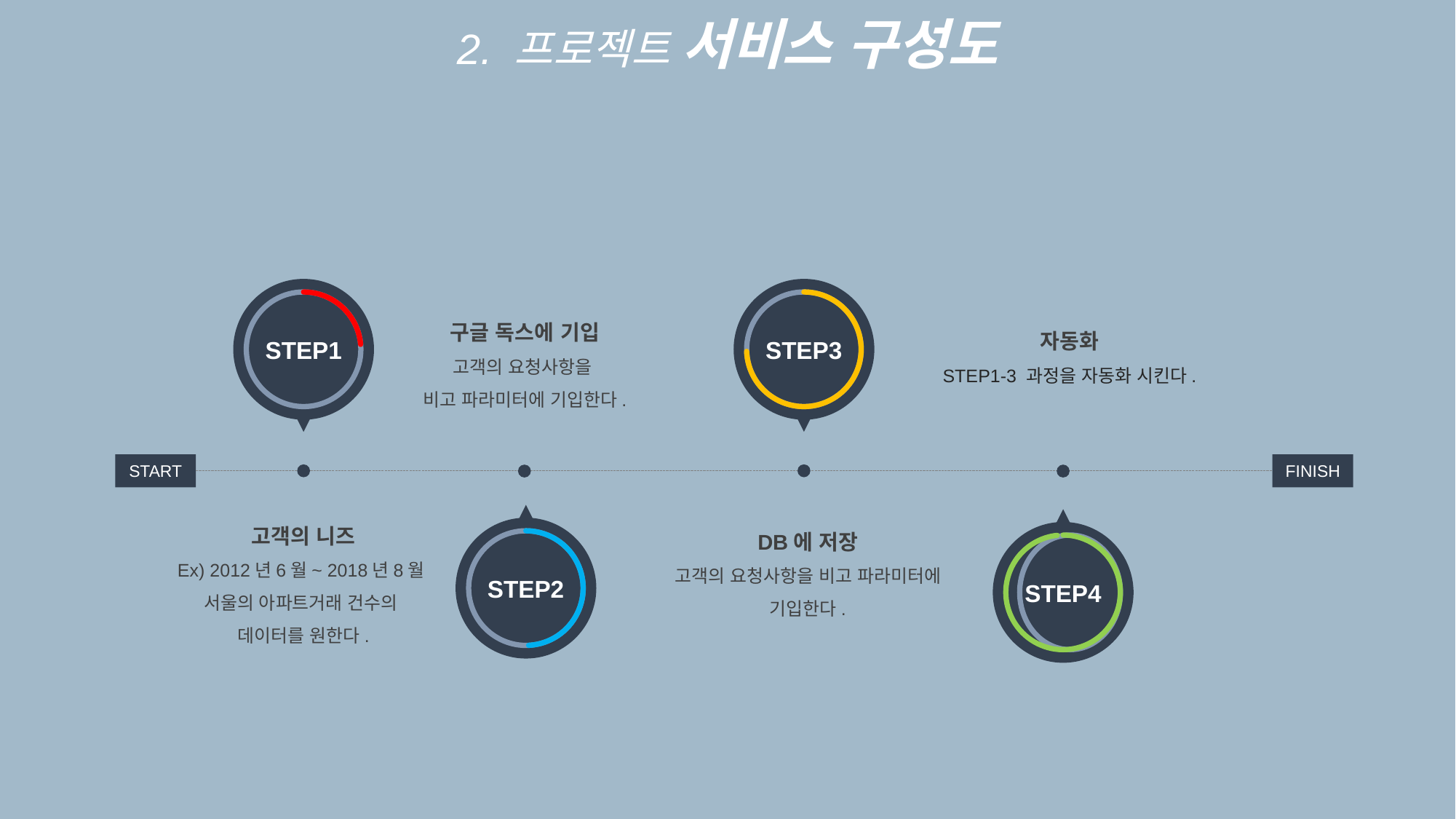

2. 프로젝트 서비스 구성도
STEP1

STEP3

구글 독스에 기입
고객의 요청사항을
비고 파라미터에 기입한다.
자동화
STEP1-3 과정을 자동화 시킨다.
FINISH
START

고객의 니즈
Ex) 2012년6월~ 2018년8월
서울의 아파트거래 건수의
데이터를 원한다.

STEP2

STEP4

DB에 저장
고객의 요청사항을 비고 파라미터에 기입한다.